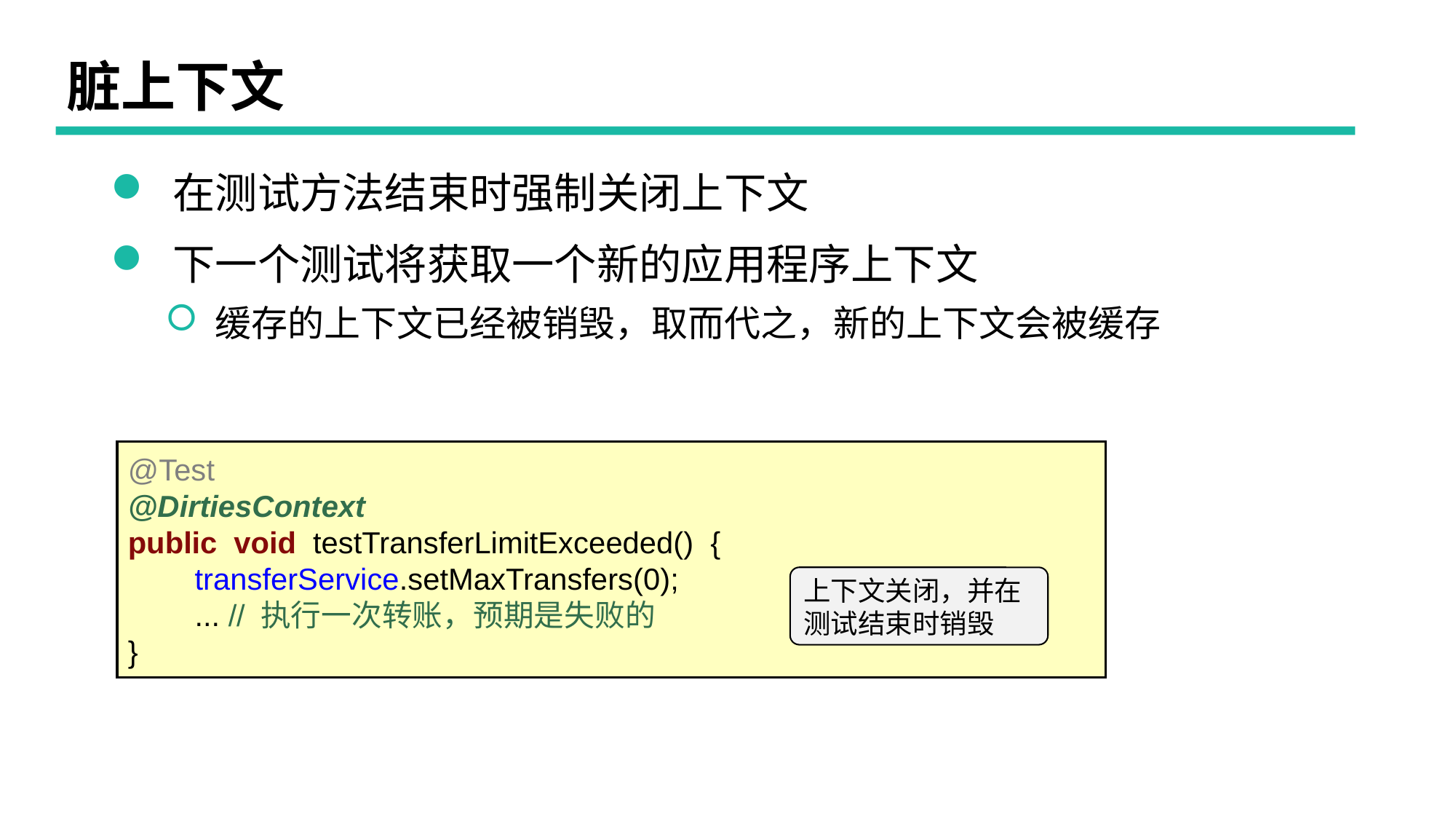

# 脏上下文
 在测试方法结束时强制关闭上下文
 下一个测试将获取一个新的应用程序上下文
 缓存的上下文已经被销毁，取而代之，新的上下文会被缓存
@Test
@DirtiesContext
public  void  testTransferLimitExceeded()  {
        transferService.setMaxTransfers(0);
        ... // 执行一次转账，预期是失败的
}
上下文关闭，并在测试结束时销毁